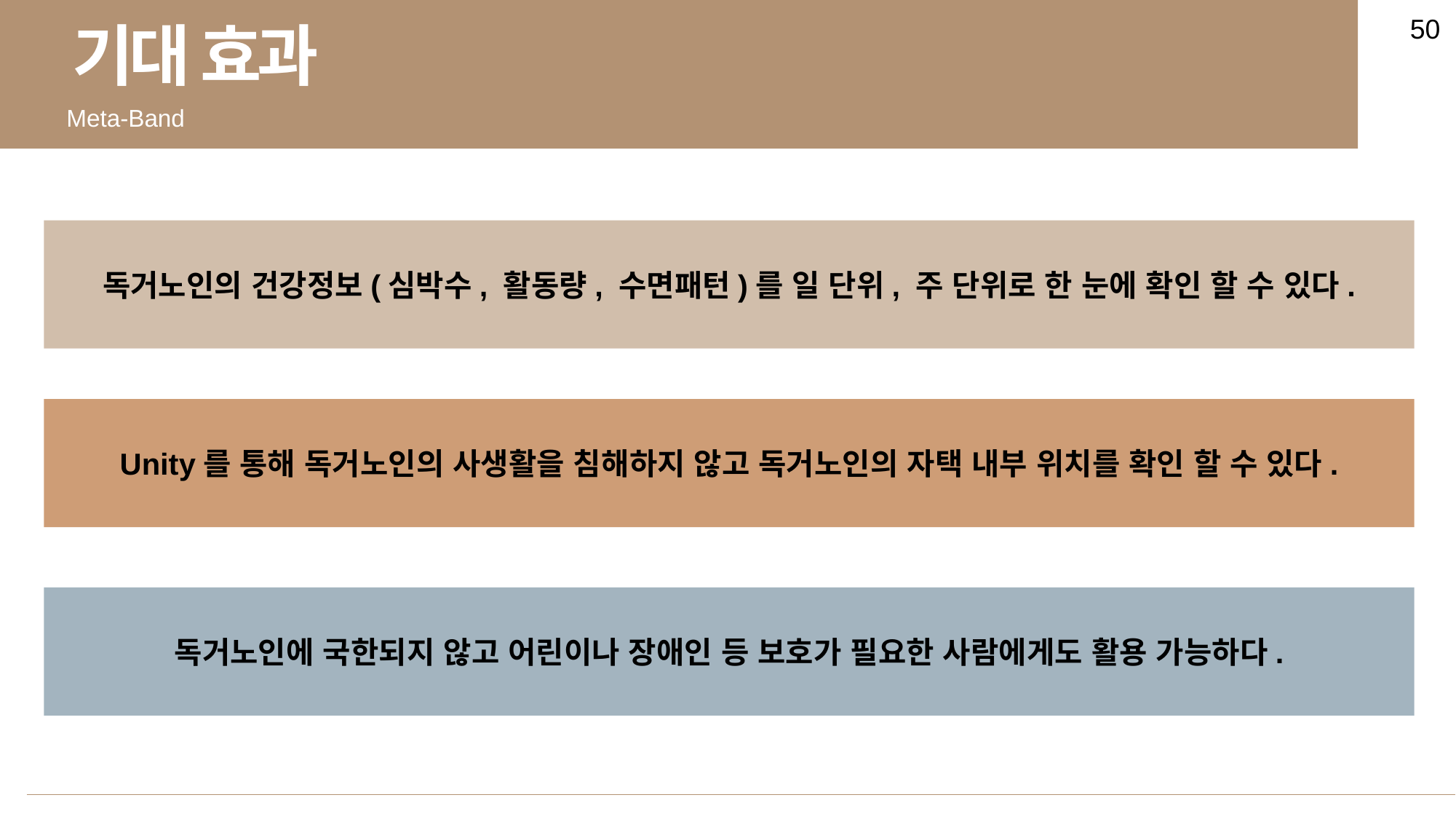

50
기대 효과
Meta-Band
독거노인의 건강정보(심박수, 활동량, 수면패턴)를 일 단위, 주 단위로 한 눈에 확인 할 수 있다.
Unity를 통해 독거노인의 사생활을 침해하지 않고 독거노인의 자택 내부 위치를 확인 할 수 있다.
독거노인에 국한되지 않고 어린이나 장애인 등 보호가 필요한 사람에게도 활용 가능하다.